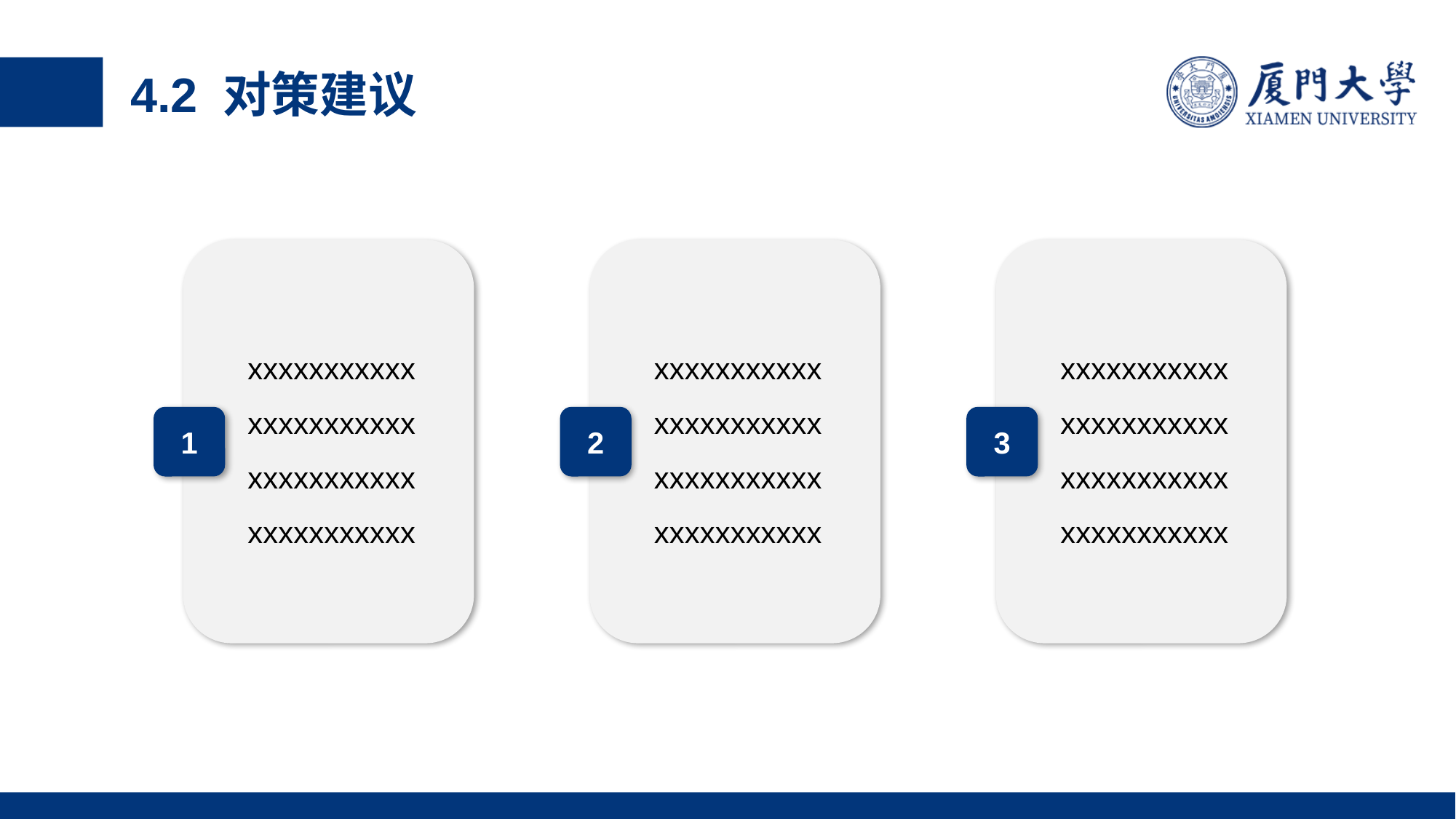

4.2 对策建议

xxxxxxxxxxxxxxxxxxxxxxxxxxxxxxxxxxxxxxxxxxxx
1

xxxxxxxxxxxxxxxxxxxxxxxxxxxxxxxxxxxxxxxxxxxx
2

xxxxxxxxxxxxxxxxxxxxxxxxxxxxxxxxxxxxxxxxxxxx
3